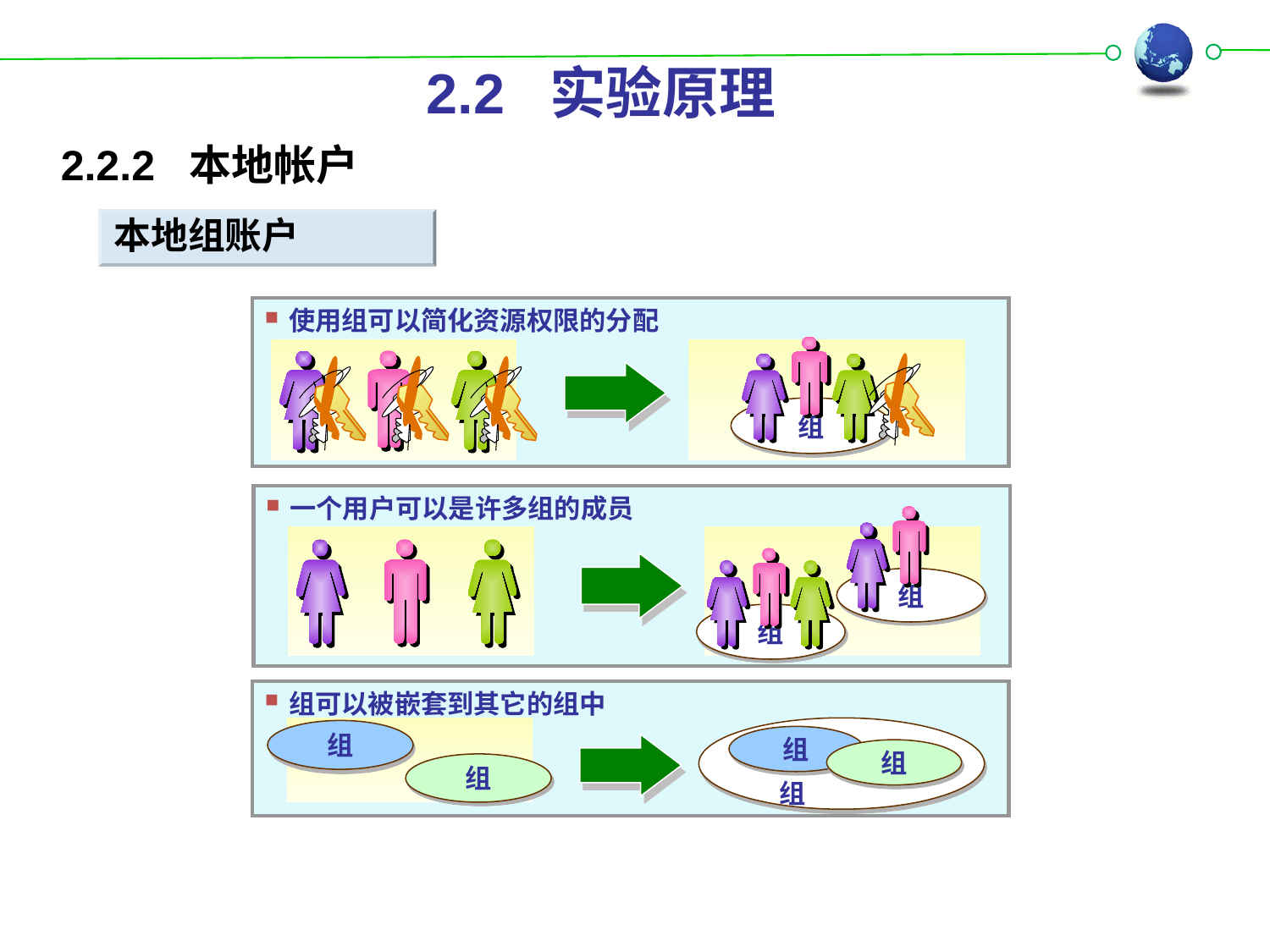

2.2  实验原理
2.2.2  本地帐户
本地组账户
使用组可以简化资源权限的分配

组

一个用户可以是许多组的成员

组
组

组可以被嵌套到其它的组中

组
组

组
组
组